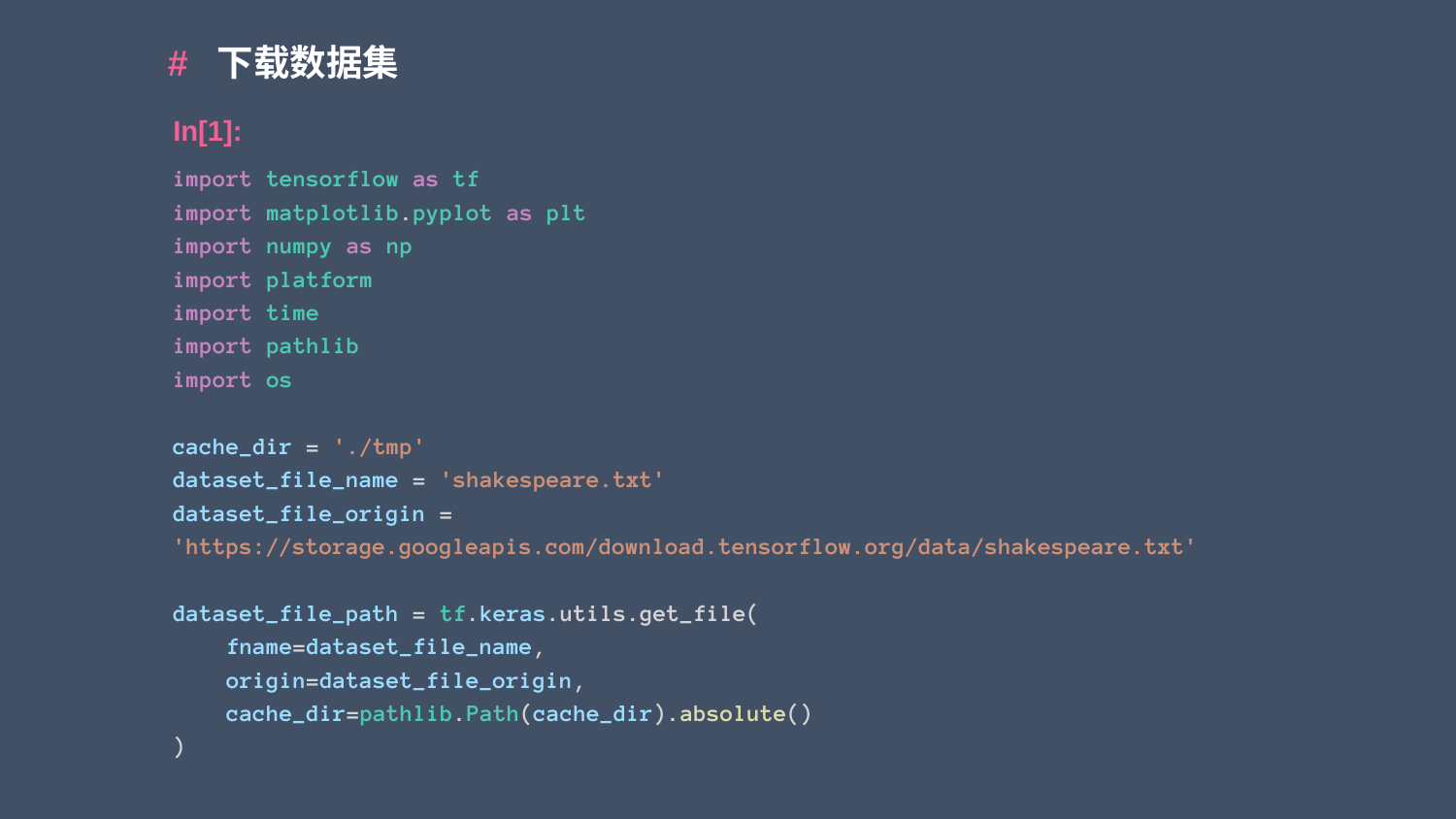

#  下载数据集
In[1]:
import tensorflow as tf
import matplotlib.pyplot as plt
import numpy as np
import platform
import time
import pathlib
import os
cache_dir = './tmp'
dataset_file_name = 'shakespeare.txt'
dataset_file_origin = 'https://storage.googleapis.com/download.tensorflow.org/data/shakespeare.txt'
dataset_file_path = tf.keras.utils.get_file(
    fname=dataset_file_name,
    origin=dataset_file_origin,
    cache_dir=pathlib.Path(cache_dir).absolute()
)

Maximum review length: 2697
Minimum review length: 70